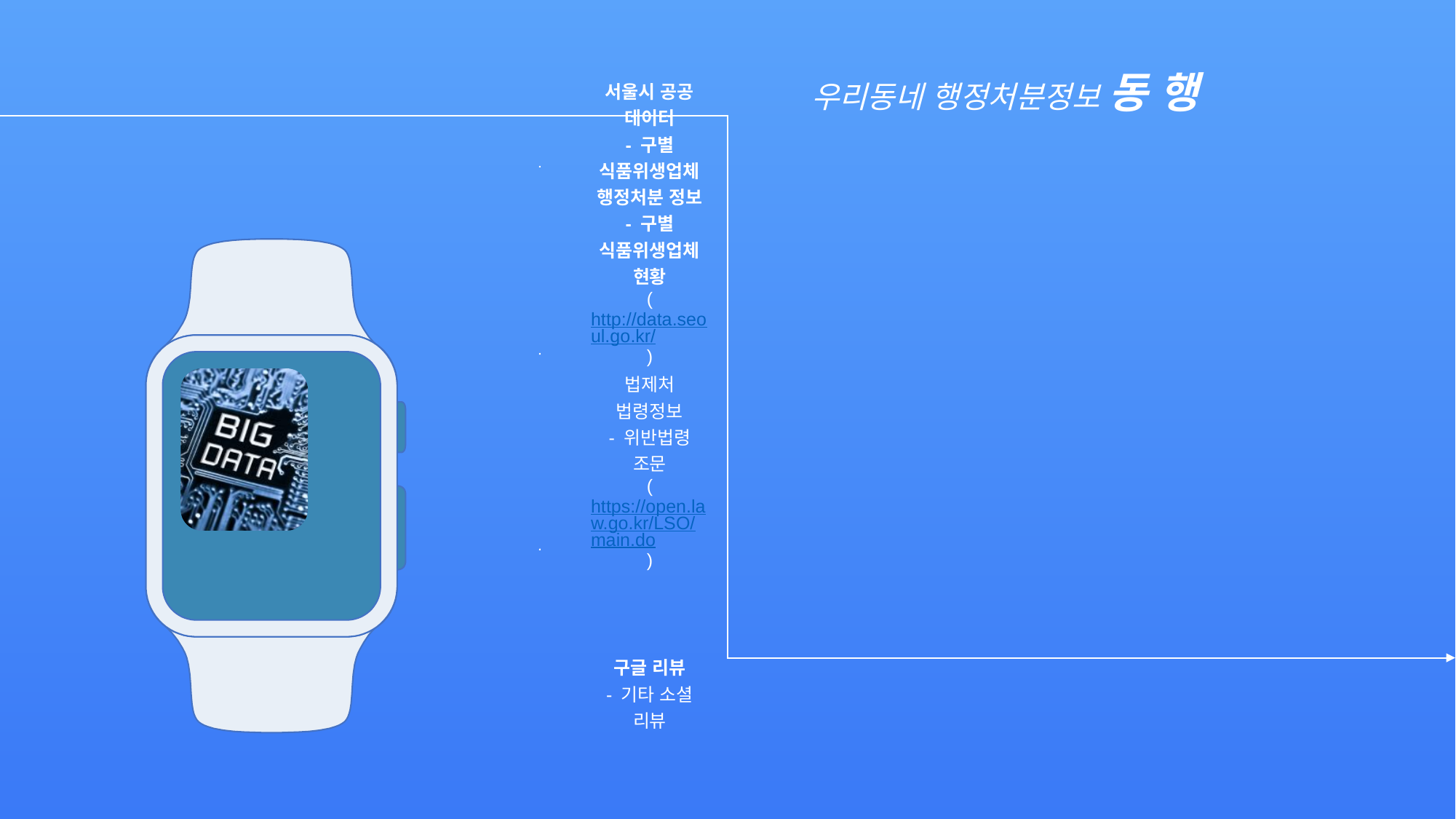

우리동네 행정처분정보 동 행
서울시 공공 데이터
- 구별 식품위생업체 행정처분 정보
- 구별 식품위생업체 현황
(http://data.seoul.go.kr/)

법제처 법령정보
- 위반법령 조문
(https://open.law.go.kr/LSO/main.do)
구글 리뷰
- 기타 소셜 리뷰